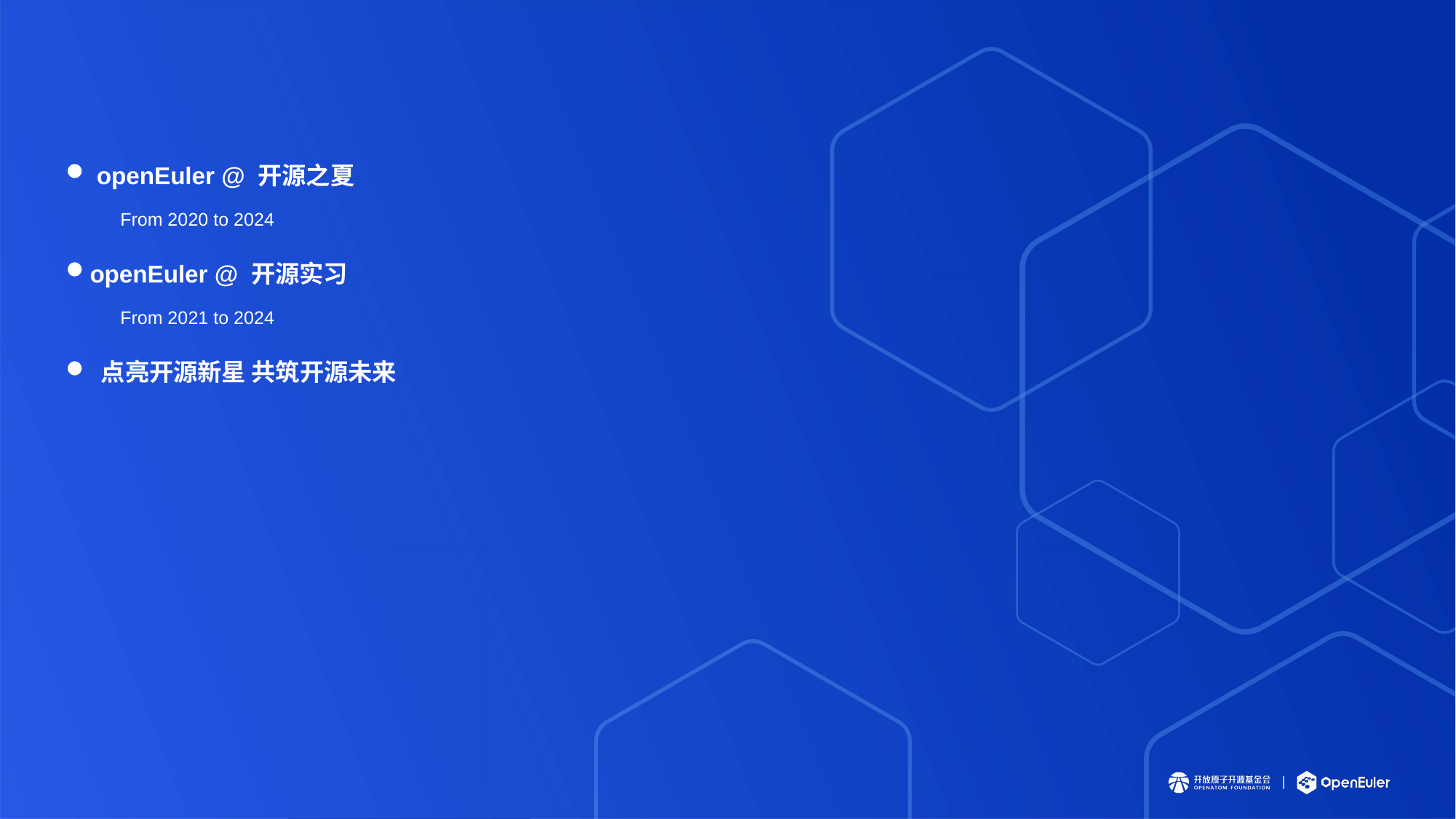

#
 openEuler @ 开源之夏
From 2020 to 2024
openEuler @ 开源实习
From 2021 to 2024
 点亮开源新星 共筑开源未来